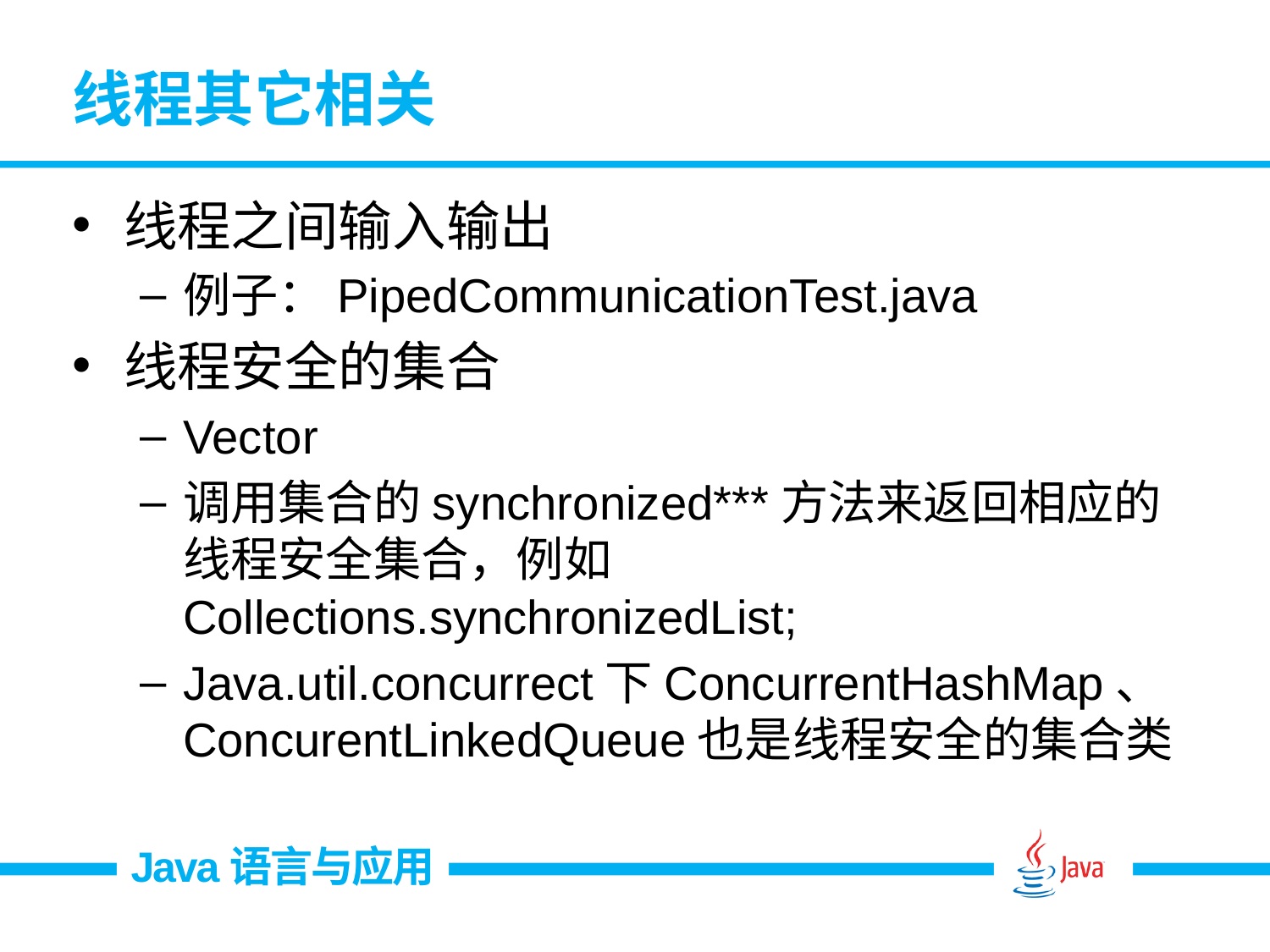

# 线程其它相关
线程之间输入输出
例子：PipedCommunicationTest.java
线程安全的集合
Vector
调用集合的synchronized***方法来返回相应的线程安全集合，例如Collections.synchronizedList;
Java.util.concurrect下ConcurrentHashMap、ConcurentLinkedQueue也是线程安全的集合类